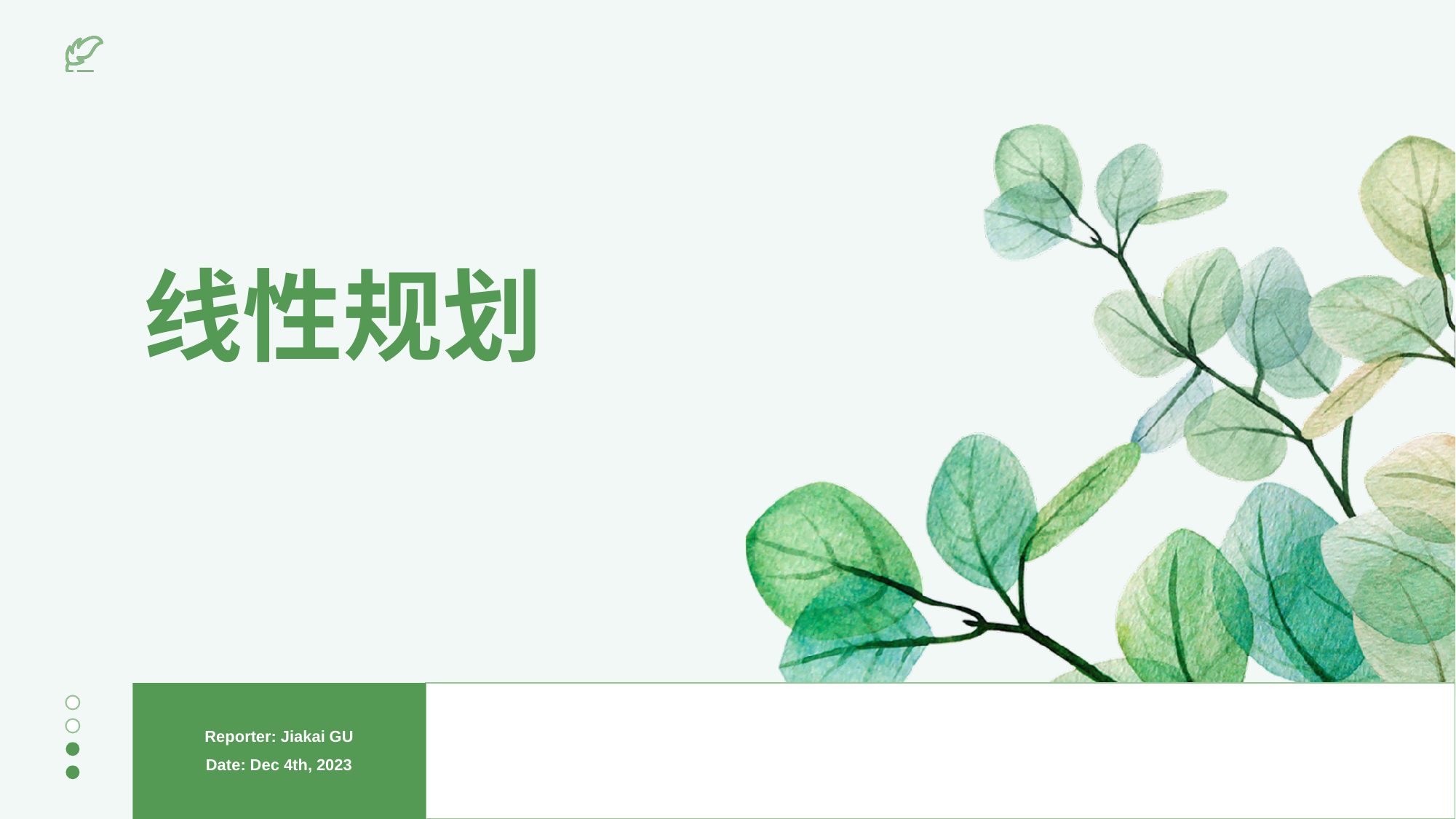

线性规划
Reporter: Jiakai GU
Date: Dec 4th, 2023